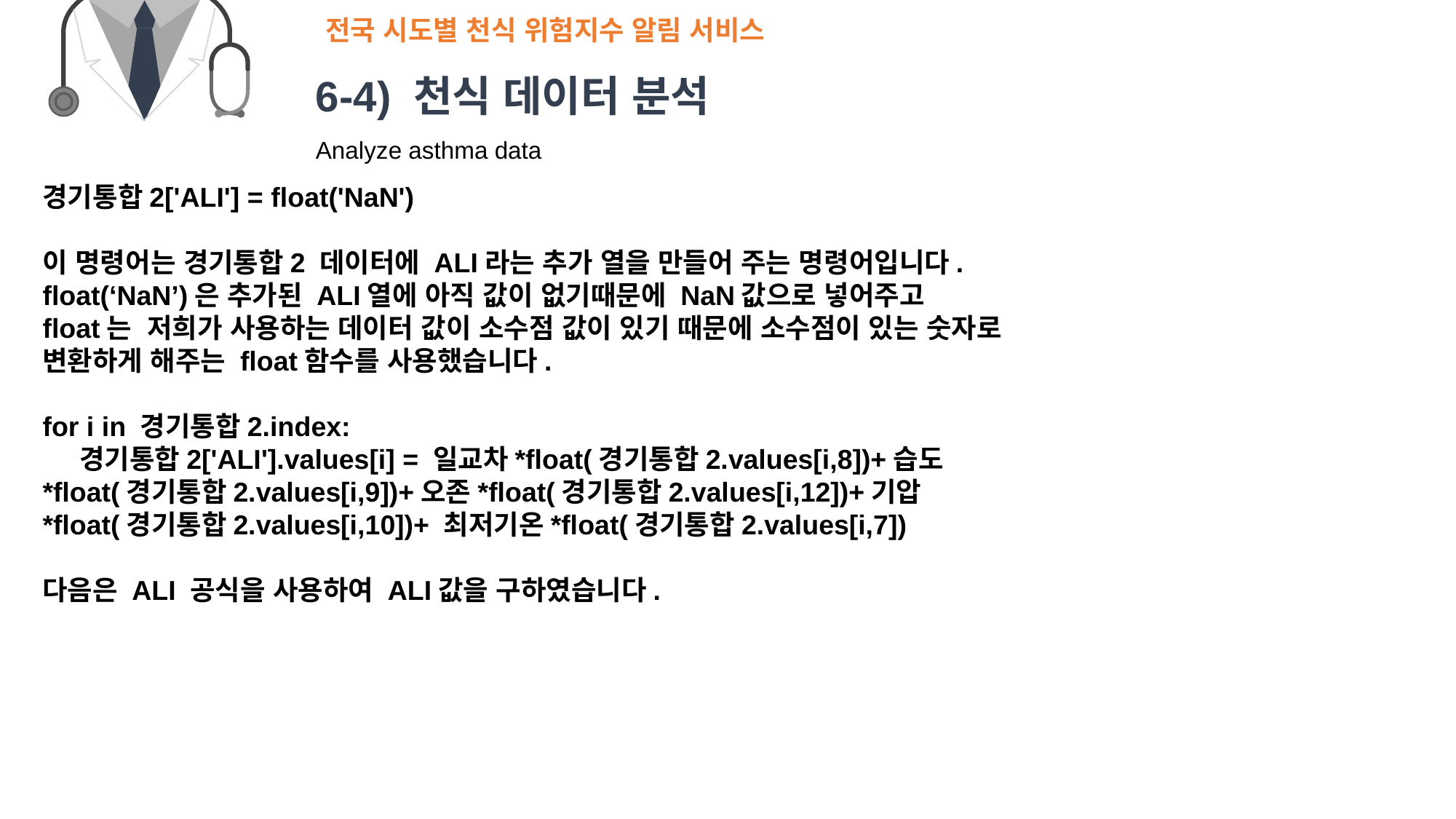

전국 시도별 천식 위험지수 알림 서비스
6-4) 천식 데이터 분석
Analyze asthma data
경기통합2['ALI'] = float('NaN')

이 명령어는 경기통합2 데이터에 ALI라는 추가 열을 만들어 주는 명령어입니다.
float(‘NaN’)은 추가된 ALI열에 아직 값이 없기때문에 NaN값으로 넣어주고
float는  저희가 사용하는 데이터 값이 소수점 값이 있기 때문에 소수점이 있는 숫자로 변환하게 해주는 float함수를 사용했습니다.

for i in 경기통합2.index:
    경기통합2['ALI'].values[i] = 일교차*float(경기통합2.values[i,8])+습도*float(경기통합2.values[i,9])+오존*float(경기통합2.values[i,12])+기압*float(경기통합2.values[i,10])+ 최저기온*float(경기통합2.values[i,7])

다음은 ALI 공식을 사용하여 ALI값을 구하였습니다.